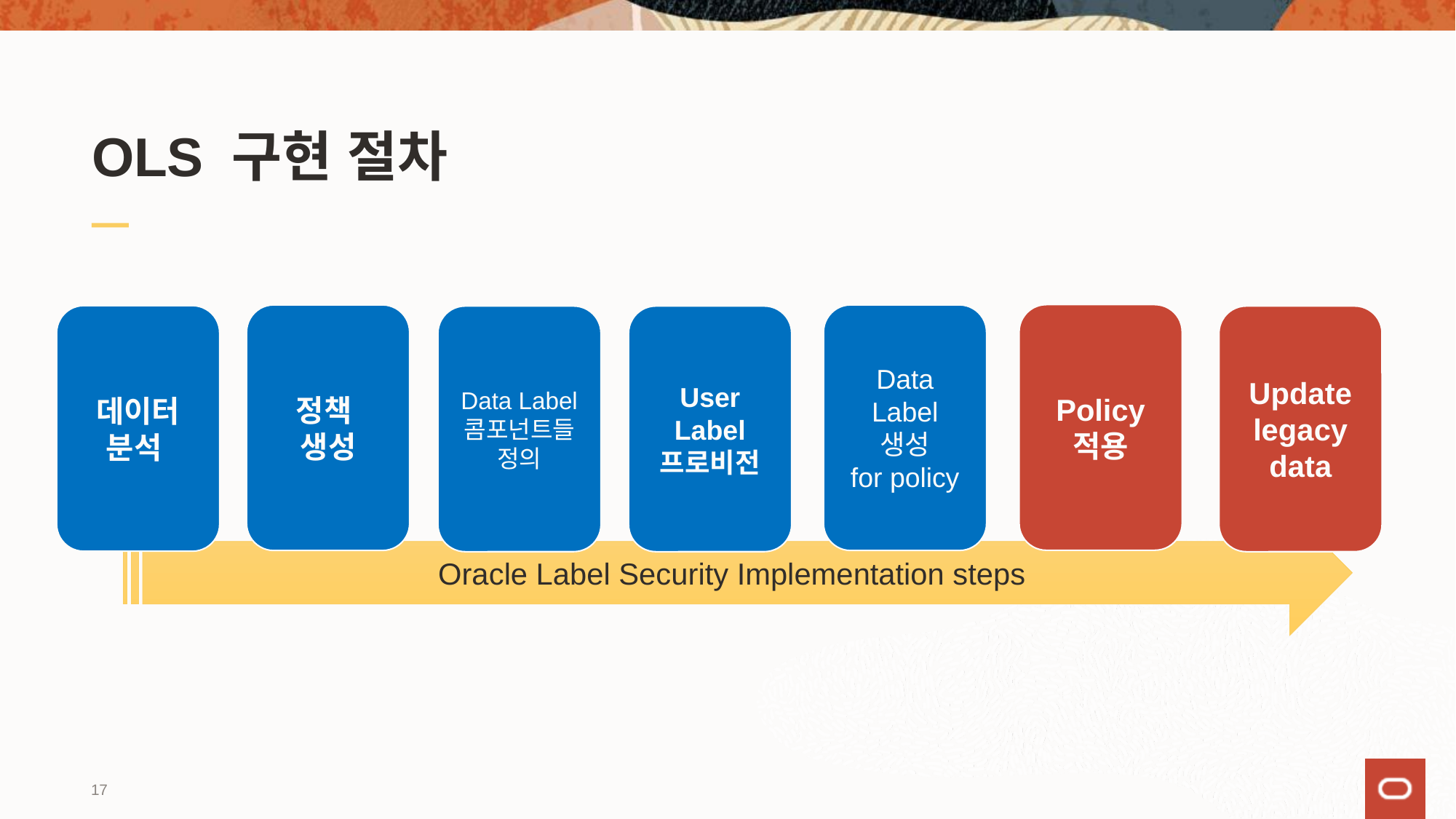

# OLS 구현 절차
Policy
적용
정책
생성
Data Label
생성
for policy
데이터 분석
Data Label 콤포넌트들 정의
User Label
프로비전
Update legacy data
Oracle Label Security Implementation steps
17